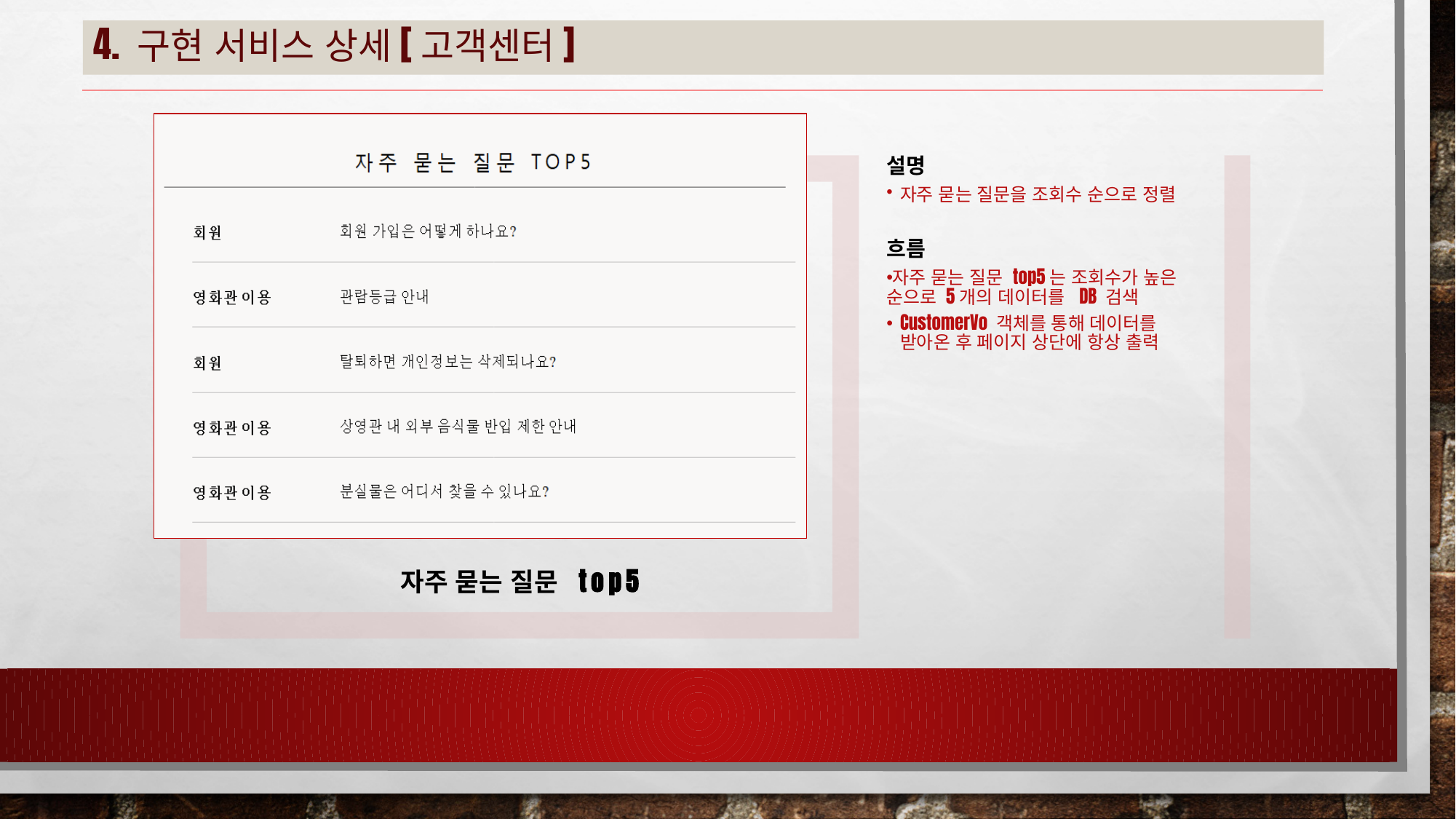

# 4. 구현 서비스 상세[고객센터]
자주 묻는 질문  top5
설명
자주 묻는 질문을 조회수 순으로 정렬

흐름
자주 묻는 질문 top5는 조회수가 높은 순으로 5개의 데이터를  DB 검색
CustomerVo 객체를 통해 데이터를     받아온 후 페이지 상단에 항상 출력